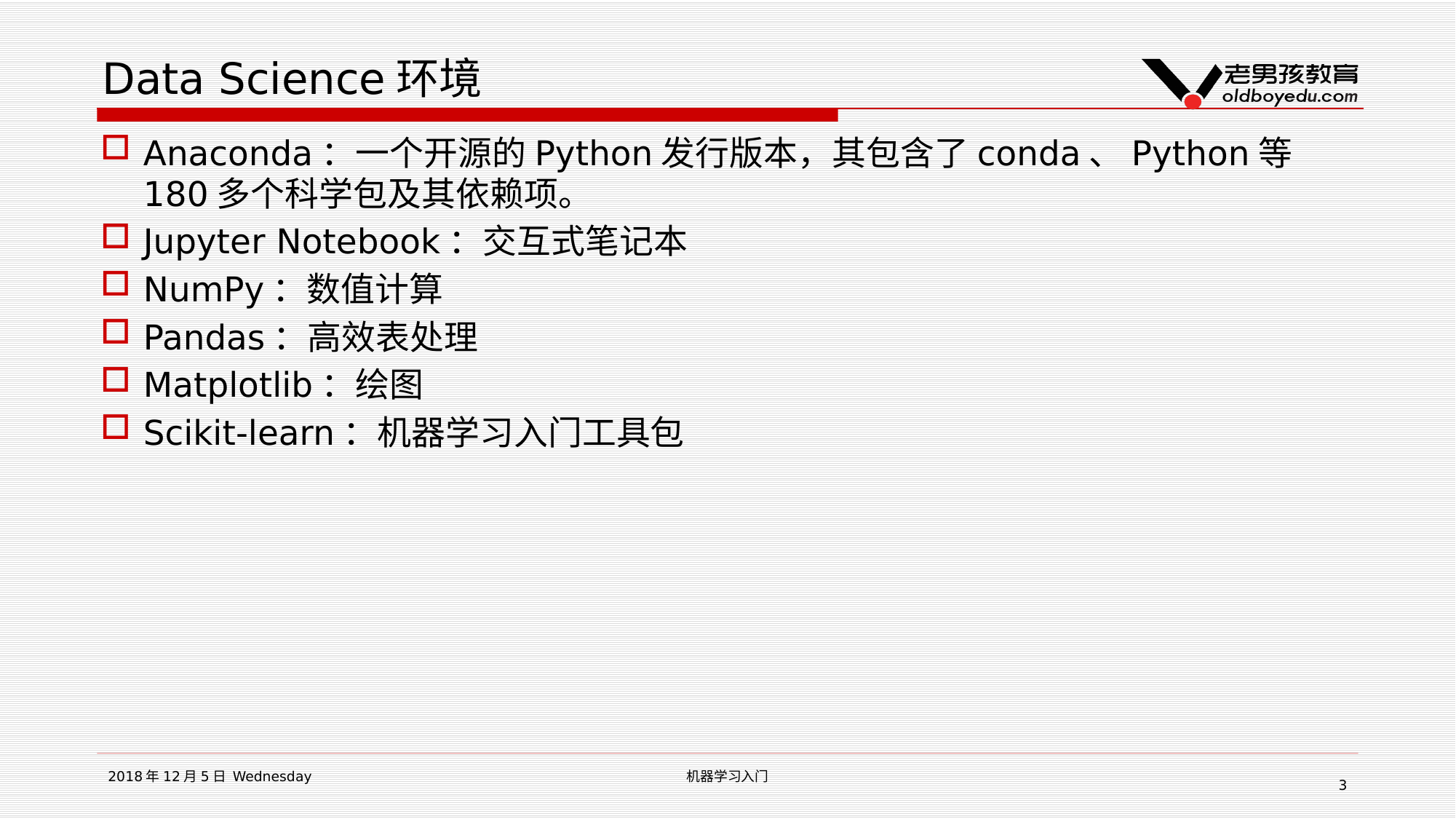

# Data Science环境
Anaconda：一个开源的Python发行版本，其包含了conda、Python等180多个科学包及其依赖项。
Jupyter Notebook：交互式笔记本
NumPy：数值计算
Pandas：高效表处理
Matplotlib：绘图
Scikit-learn：机器学习入门工具包
2018年12月5日 Wednesday
机器学习入门
3